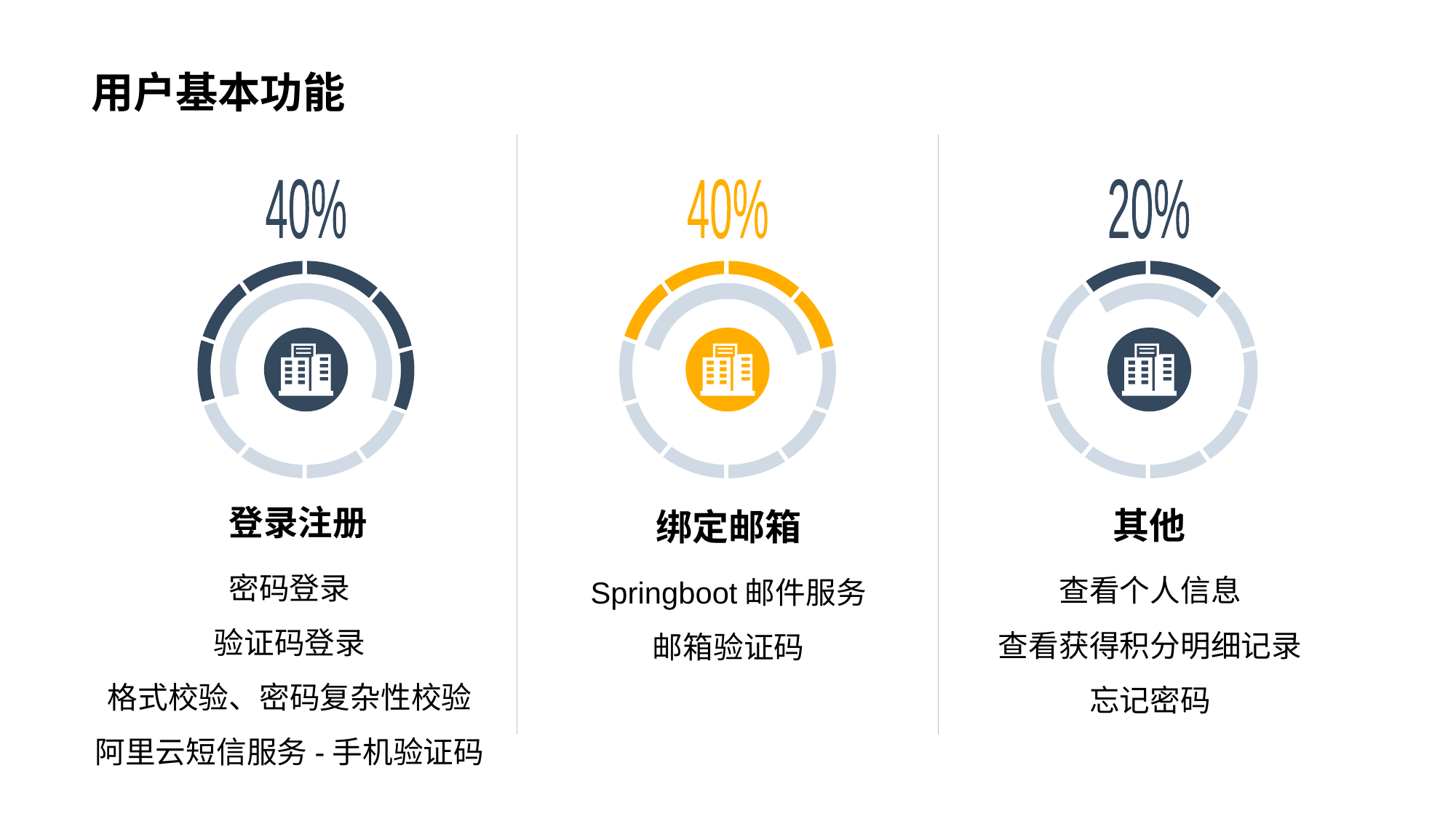

# 用户基本功能
40%
40%

绑定邮箱
Springboot邮件服务
邮箱验证码
20%

登录注册
其他
密码登录
验证码登录
格式校验、密码复杂性校验
阿里云短信服务-手机验证码
查看个人信息
查看获得积分明细记录
忘记密码
8